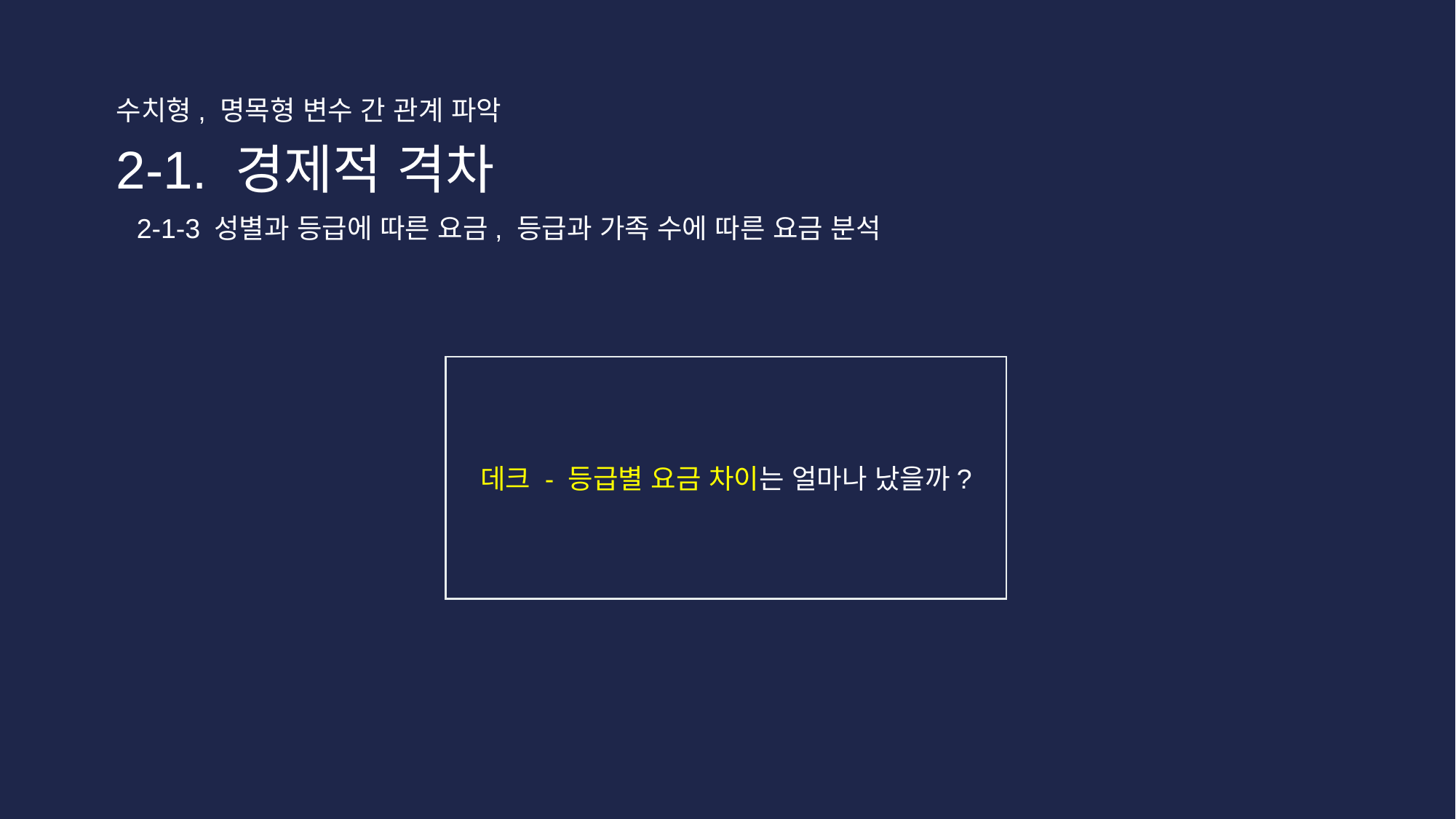

#
수치형, 명목형 변수 간 관계 파악
2-1. 경제적 격차
2-1-3 성별과 등급에 따른 요금, 등급과 가족 수에 따른 요금 분석

데크 - 등급별 요금 차이는 얼마나 났을까?